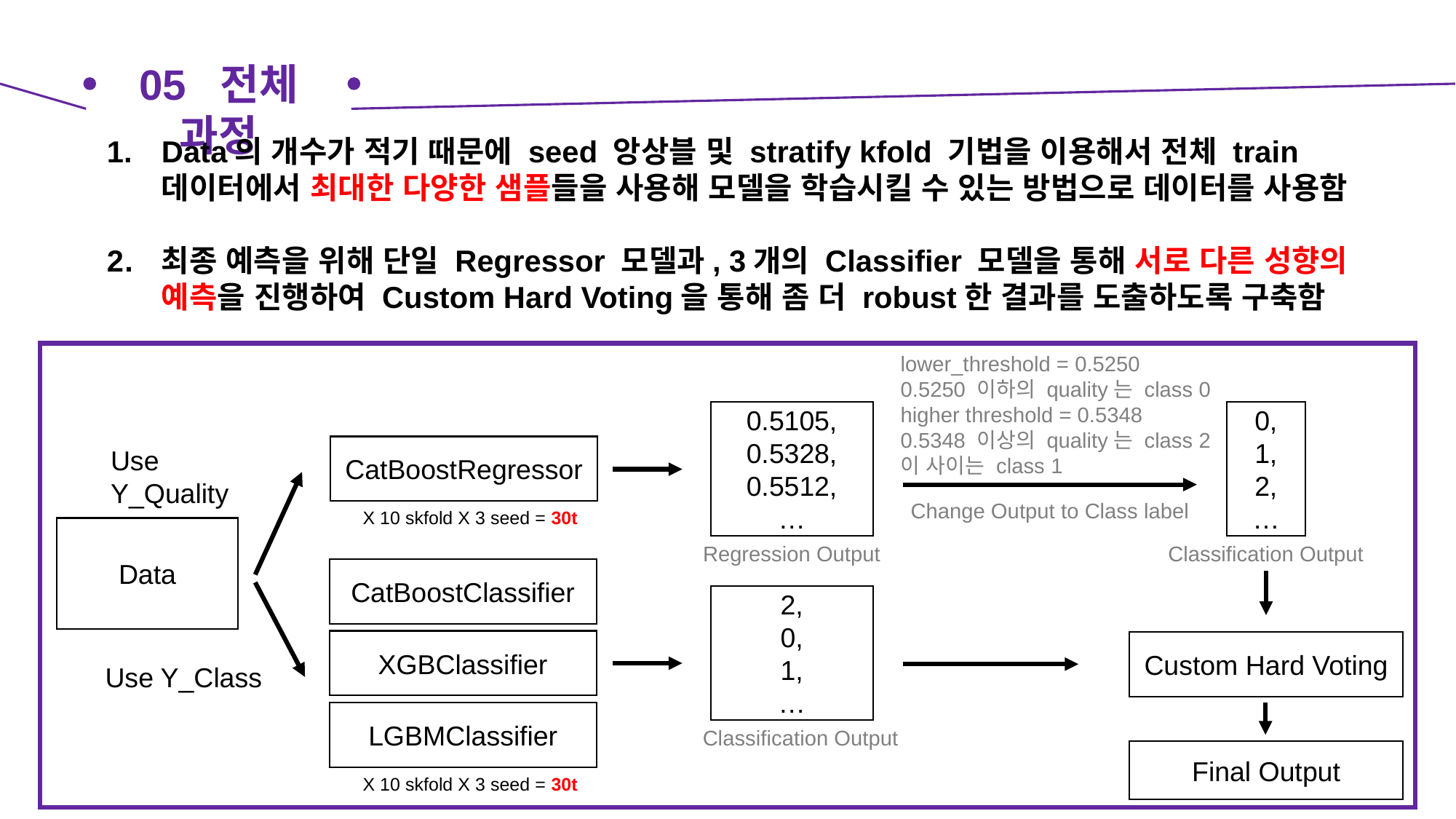

05  전체 과정

Data의 개수가 적기 때문에 seed 앙상블 및 stratify kfold 기법을 이용해서 전체 train 데이터에서 최대한 다양한 샘플들을 사용해 모델을 학습시킬 수 있는 방법으로 데이터를 사용함

최종 예측을 위해 단일 Regressor 모델과, 3개의 Classifier 모델을 통해 서로 다른 성향의 예측을 진행하여 Custom Hard Voting을 통해 좀 더 robust한 결과를 도출하도록 구축함

lower_threshold = 0.5250
0.5250 이하의 quality는 class 0
higher threshold = 0.5348
0.5348 이상의 quality는 class 2
이 사이는 class 1
0,
1,
2,
…
0.5105,
0.5328,
0.5512,
…
CatBoostRegressor
Use Y_Quality
Change Output to Class label
X 10 skfold X 3 seed = 30t
Data
Classification Output
Regression Output
CatBoostClassifier
2,
0,
1,
…
XGBClassifier
Custom Hard Voting
Use Y_Class
LGBMClassifier
Classification Output
Final Output
X 10 skfold X 3 seed = 30t